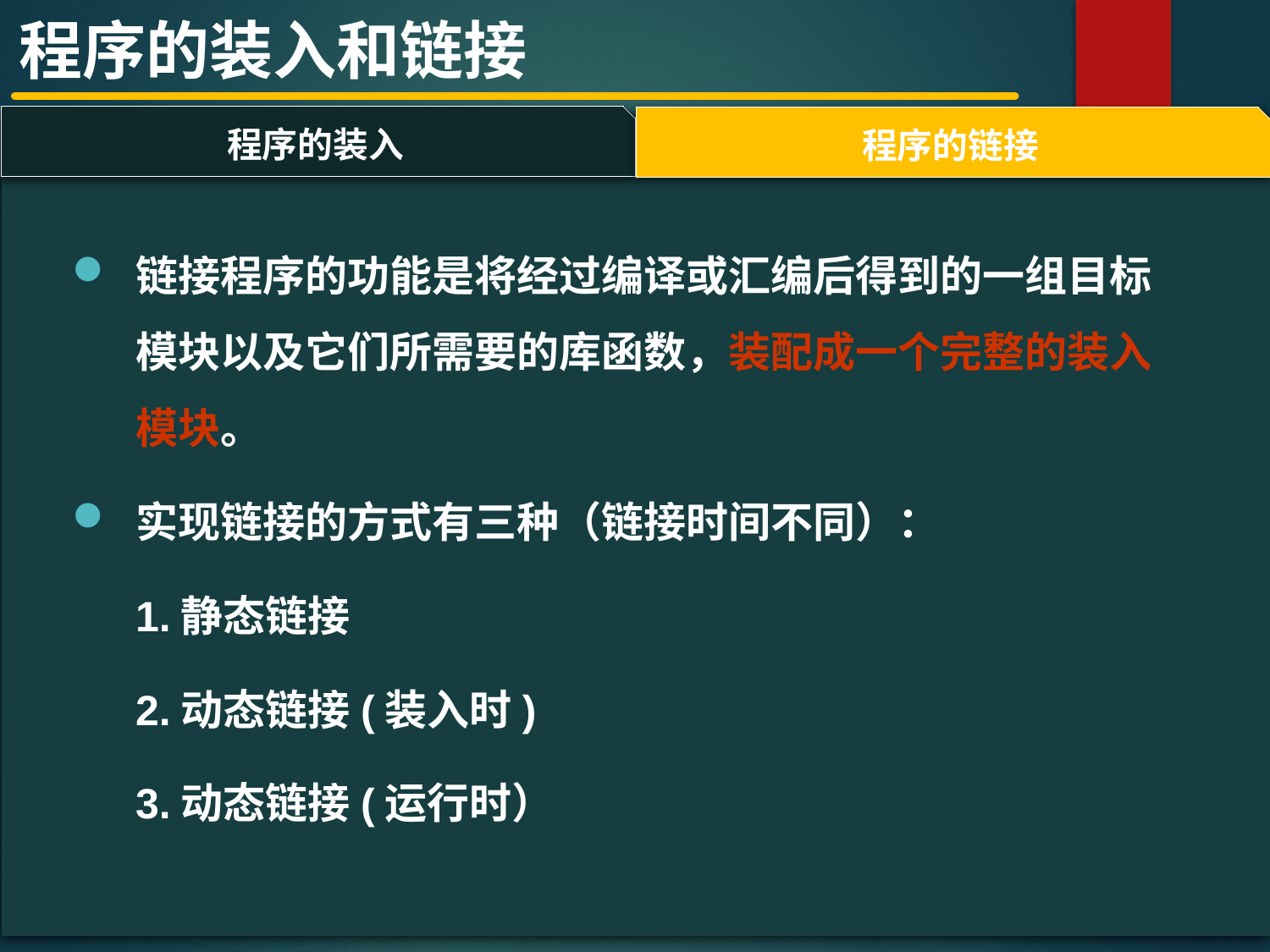

程序的装入和链接
程序的装入
程序的链接
#
链接程序的功能是将经过编译或汇编后得到的一组目标模块以及它们所需要的库函数，装配成一个完整的装入模块。
实现链接的方式有三种（链接时间不同）：
1.静态链接
2.动态链接(装入时)
3.动态链接(运行时）